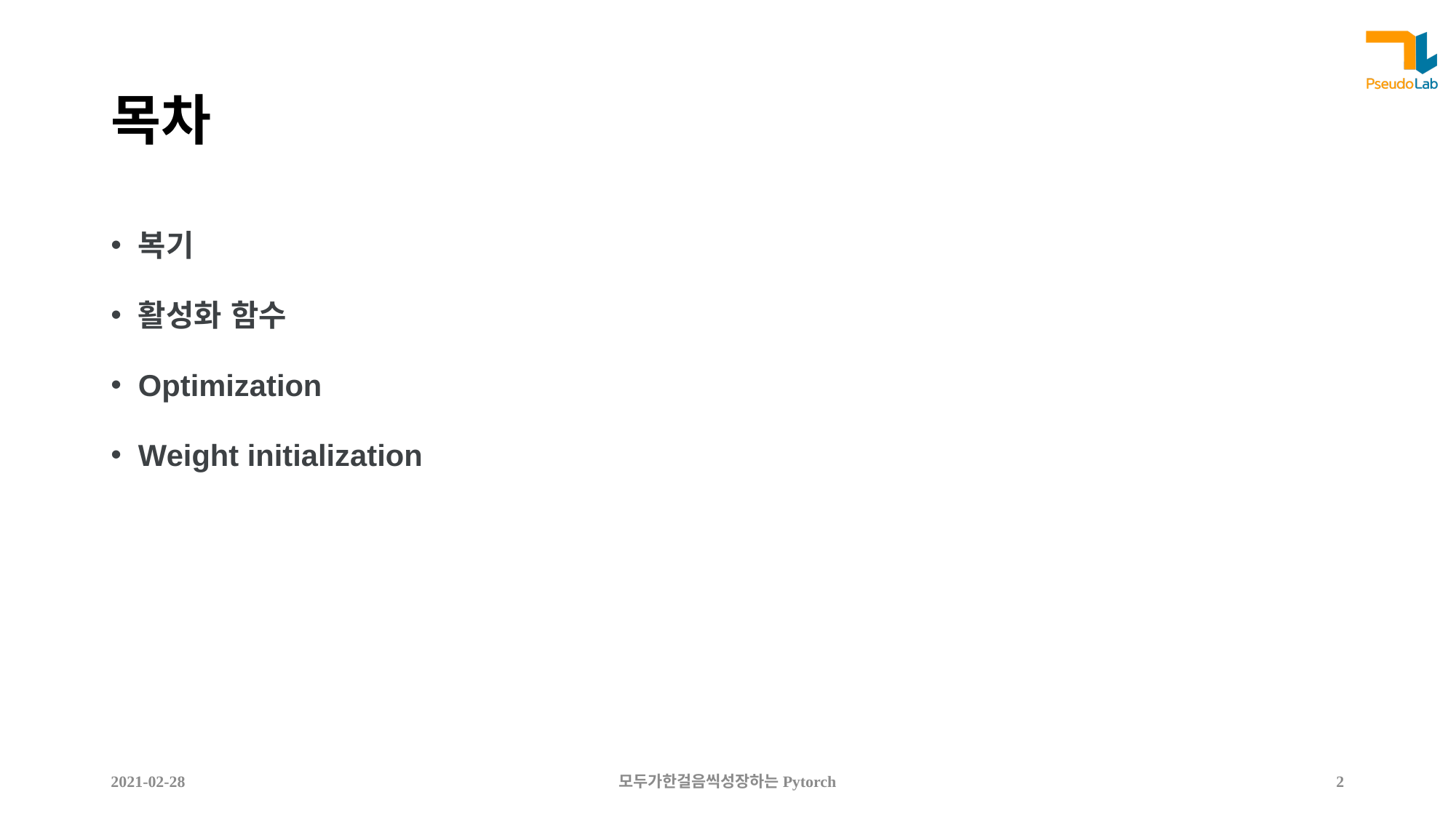

# 목차
복기
활성화 함수
Optimization
Weight initialization

2021-02-28
모두가한걸음씩성장하는Pytorch
2